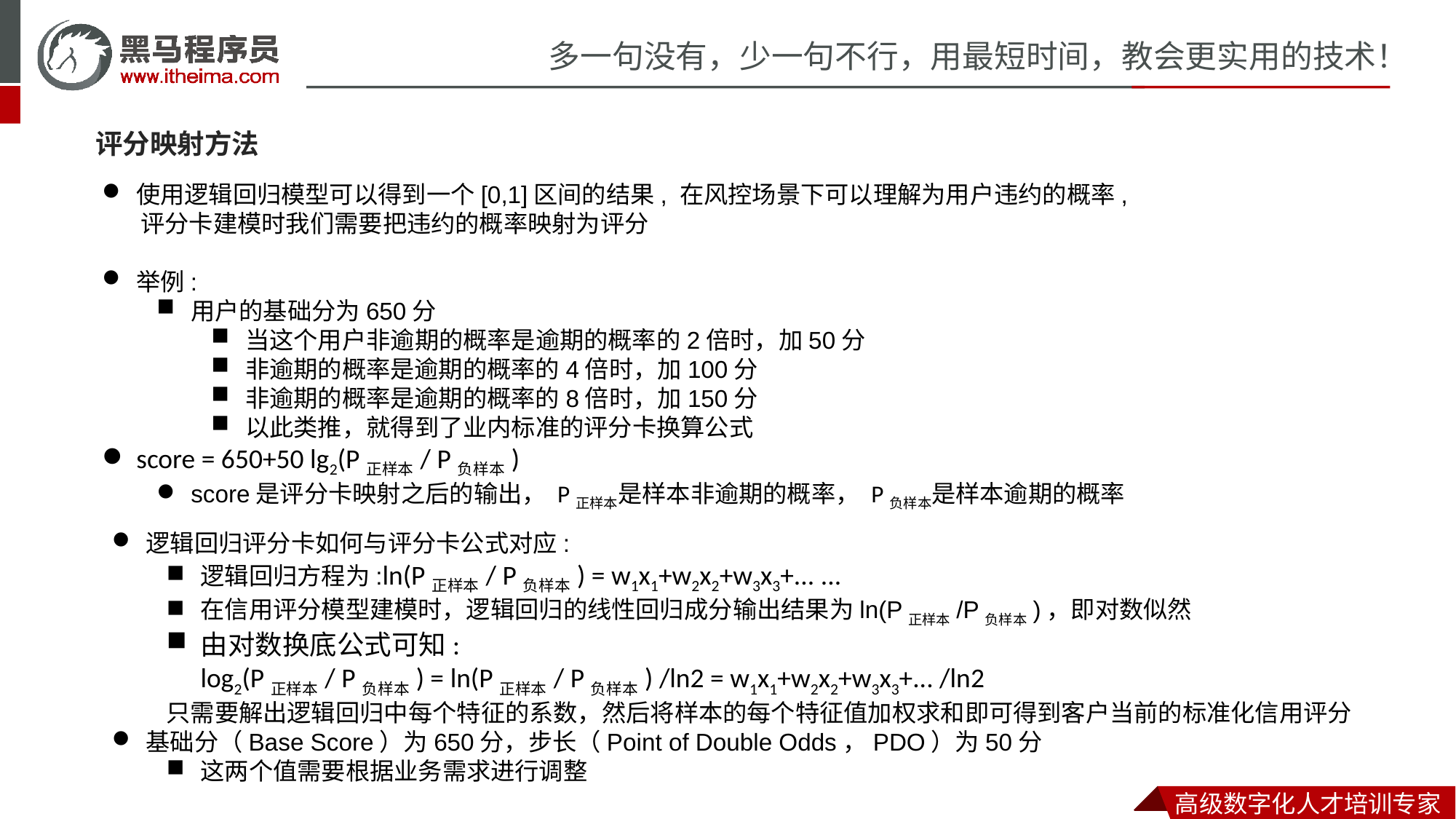

评分映射方法
使用逻辑回归模型可以得到一个[0,1]区间的结果, 在风控场景下可以理解为用户违约的概率,
      评分卡建模时我们需要把违约的概率映射为评分

举例:
用户的基础分为650分
当这个用户非逾期的概率是逾期的概率的2倍时，加50分
非逾期的概率是逾期的概率的4倍时，加100分
非逾期的概率是逾期的概率的8倍时，加150分
以此类推，就得到了业内标准的评分卡换算公式
score = 650+50 lg2(P正样本/ P负样本)
score是评分卡映射之后的输出， P正样本是样本非逾期的概率， P负样本是样本逾期的概率

逻辑回归评分卡如何与评分卡公式对应:
逻辑回归方程为:ln(P正样本/ P负样本) = w1x1+w2x2+w3x3+... ...
在信用评分模型建模时，逻辑回归的线性回归成分输出结果为ln(P正样本/P负样本)​，即对数似然
由对数换底公式可知:
log2(P正样本/ P负样本) = ln(P正样本/ P负样本) /ln2 = w1x1+w2x2+w3x3+... /ln2
只需要解出逻辑回归中每个特征的系数，然后将样本的每个特征值加权求和即可得到客户当前的标准化信用评分
基础分（Base Score）为650分，步长（Point of Double Odds，PDO）为50分
这两个值需要根据业务需求进行调整